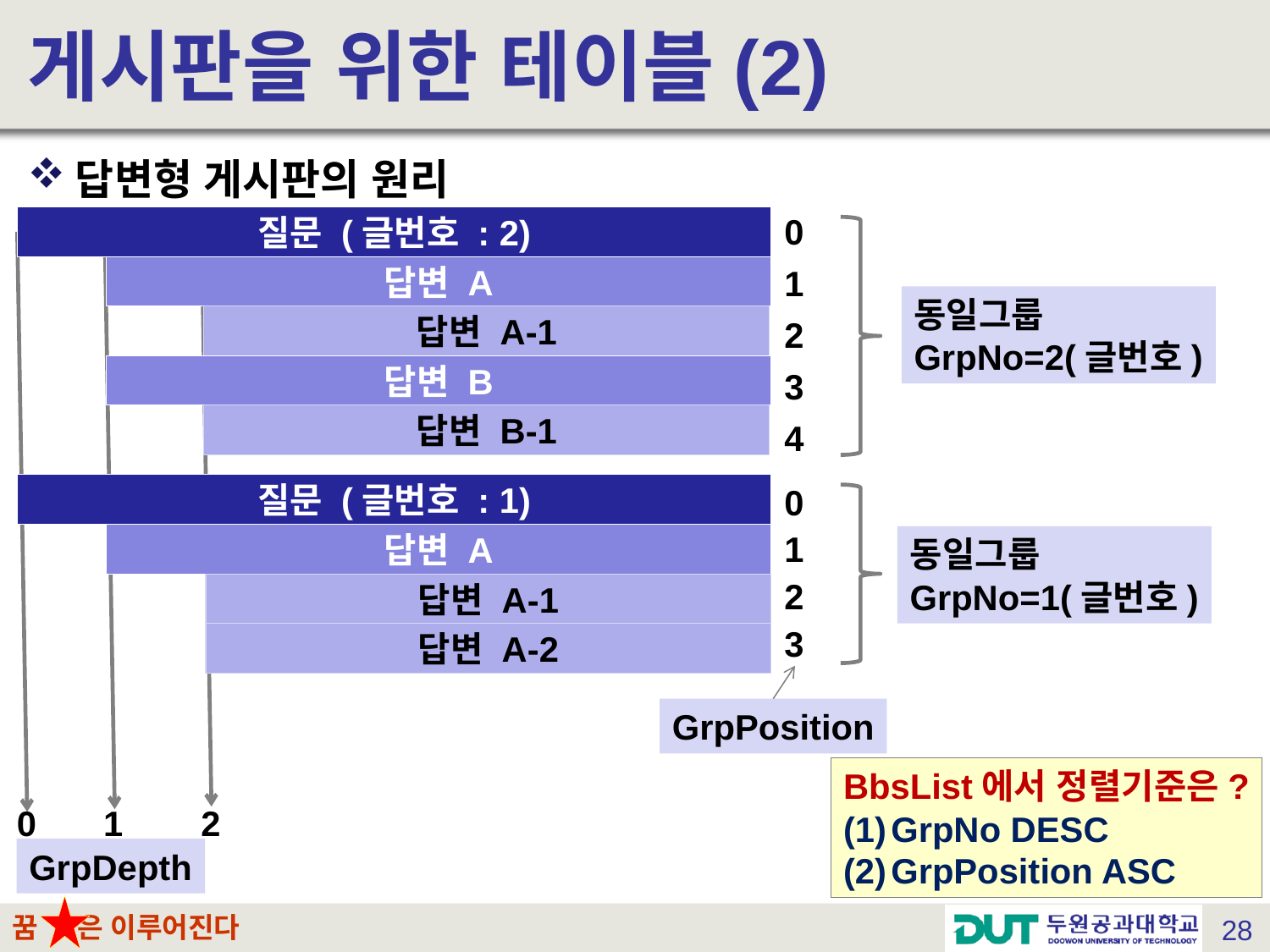

# 게시판을 위한 테이블(2)
답변형 게시판의 원리
0
질문 (글번호 : 2)

1
답변 A
동일그룹
GrpNo=2(글번호)
답변 A-1
2
답변 B
3
답변 B-1
4
질문 (글번호 : 1)
0

1
답변 A
동일그룹
GrpNo=1(글번호)
2
답변 A-1
3
답변 A-2
GrpPosition
BbsList에서 정렬기준은?
GrpNo DESC
GrpPosition ASC
0
1
2
GrpDepth